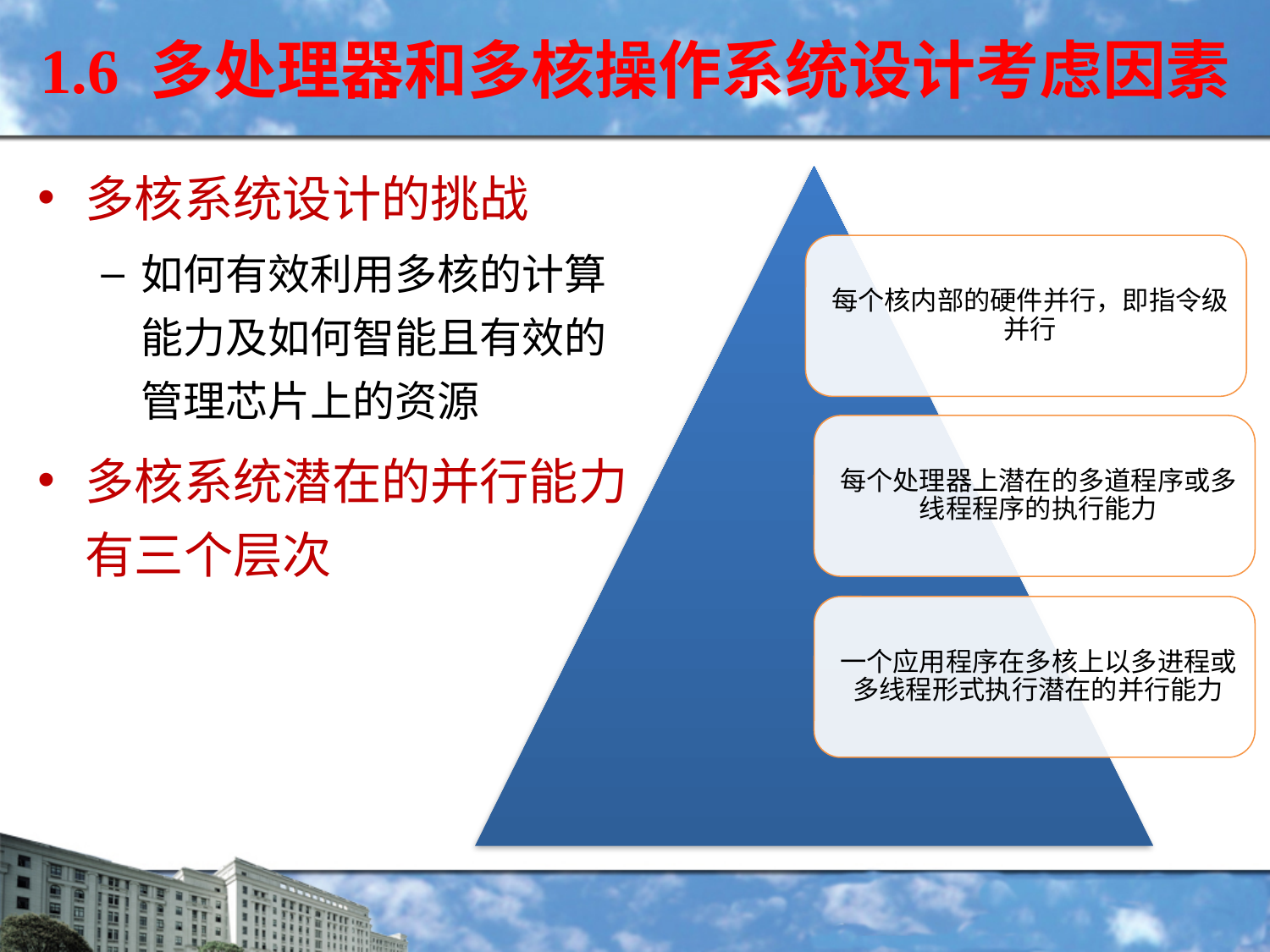

# 1.6 多处理器和多核操作系统设计考虑因素
多核系统设计的挑战
如何有效利用多核的计算能力及如何智能且有效的管理芯片上的资源
多核系统潜在的并行能力有三个层次
每个核内部的硬件并行，即指令级并行
每个处理器上潜在的多道程序或多线程程序的执行能力
一个应用程序在多核上以多进程或多线程形式执行潜在的并行能力